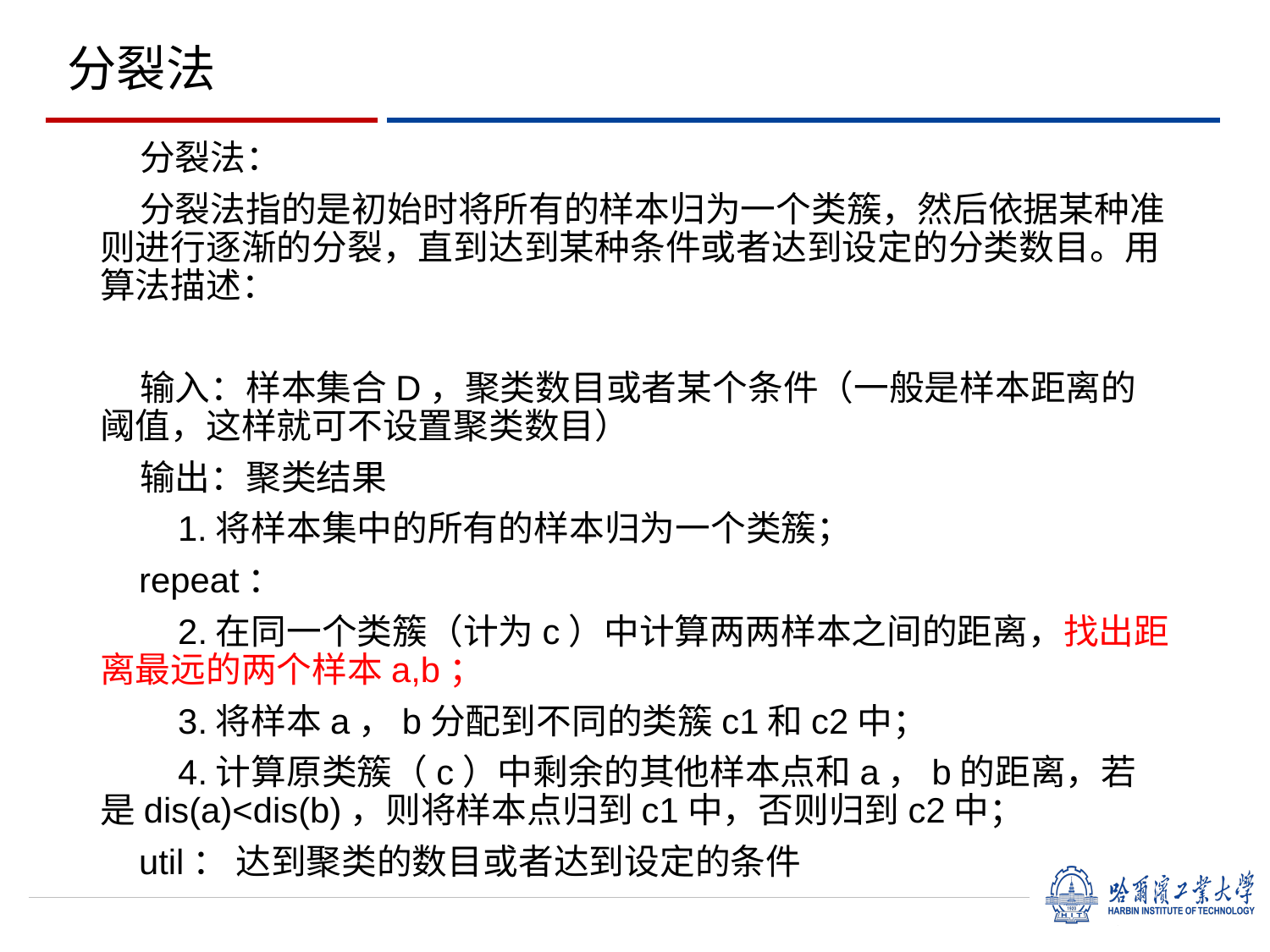

分裂法：
    分裂法指的是初始时将所有的样本归为一个类簇，然后依据某种准则进行逐渐的分裂，直到达到某种条件或者达到设定的分类数目。用算法描述：

    输入：样本集合D，聚类数目或者某个条件（一般是样本距离的阈值，这样就可不设置聚类数目）
    输出：聚类结果
        1.将样本集中的所有的样本归为一个类簇；
    repeat：
        2.在同一个类簇（计为c）中计算两两样本之间的距离，找出距离最远的两个样本a,b；
        3.将样本a，b分配到不同的类簇c1和c2中；
        4.计算原类簇（c）中剩余的其他样本点和a，b的距离，若是dis(a)<dis(b)，则将样本点归到c1中，否则归到c2中；
    util： 达到聚类的数目或者达到设定的条件
分裂法